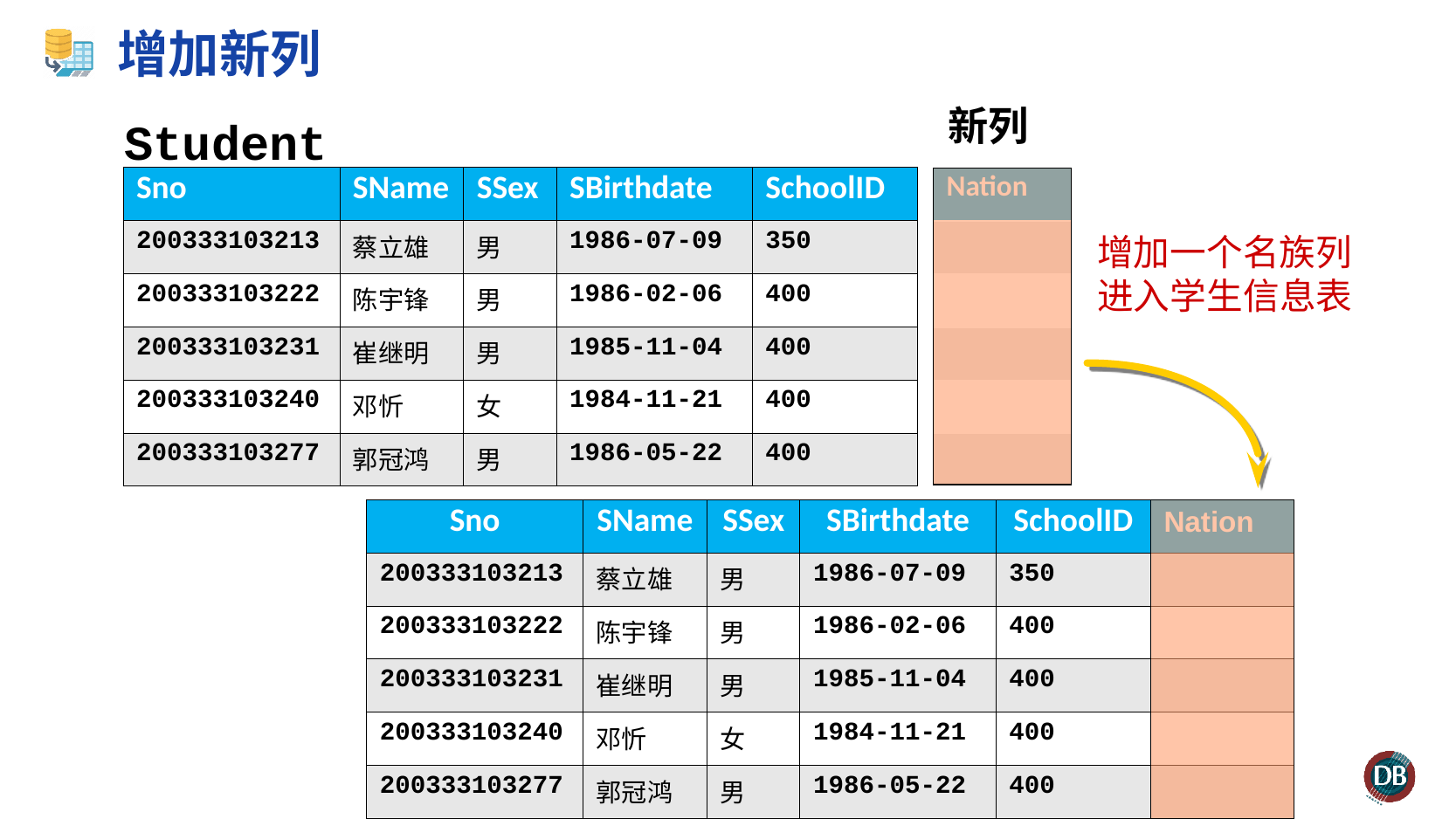

# 增加新列
Student
新列
| Sno | SName | SSex | SBirthdate | SchoolID |
| --- | --- | --- | --- | --- |
| 200333103213 | 蔡立雄 | 男 | 1986-07-09 | 350 |
| 200333103222 | 陈宇锋 | 男 | 1986-02-06 | 400 |
| 200333103231 | 崔继明 | 男 | 1985-11-04 | 400 |
| 200333103240 | 邓忻 | 女 | 1984-11-21 | 400 |
| 200333103277 | 郭冠鸿 | 男 | 1986-05-22 | 400 |
| Nation |
| --- |
|  |
|  |
|  |
|  |
|  |

增加一个名族列进入学生信息表

| Sno | SName | SSex | SBirthdate | SchoolID | Nation |
| --- | --- | --- | --- | --- | --- |
| 200333103213 | 蔡立雄 | 男 | 1986-07-09 | 350 |  |
| 200333103222 | 陈宇锋 | 男 | 1986-02-06 | 400 |  |
| 200333103231 | 崔继明 | 男 | 1985-11-04 | 400 |  |
| 200333103240 | 邓忻 | 女 | 1984-11-21 | 400 |  |
| 200333103277 | 郭冠鸿 | 男 | 1986-05-22 | 400 |  |